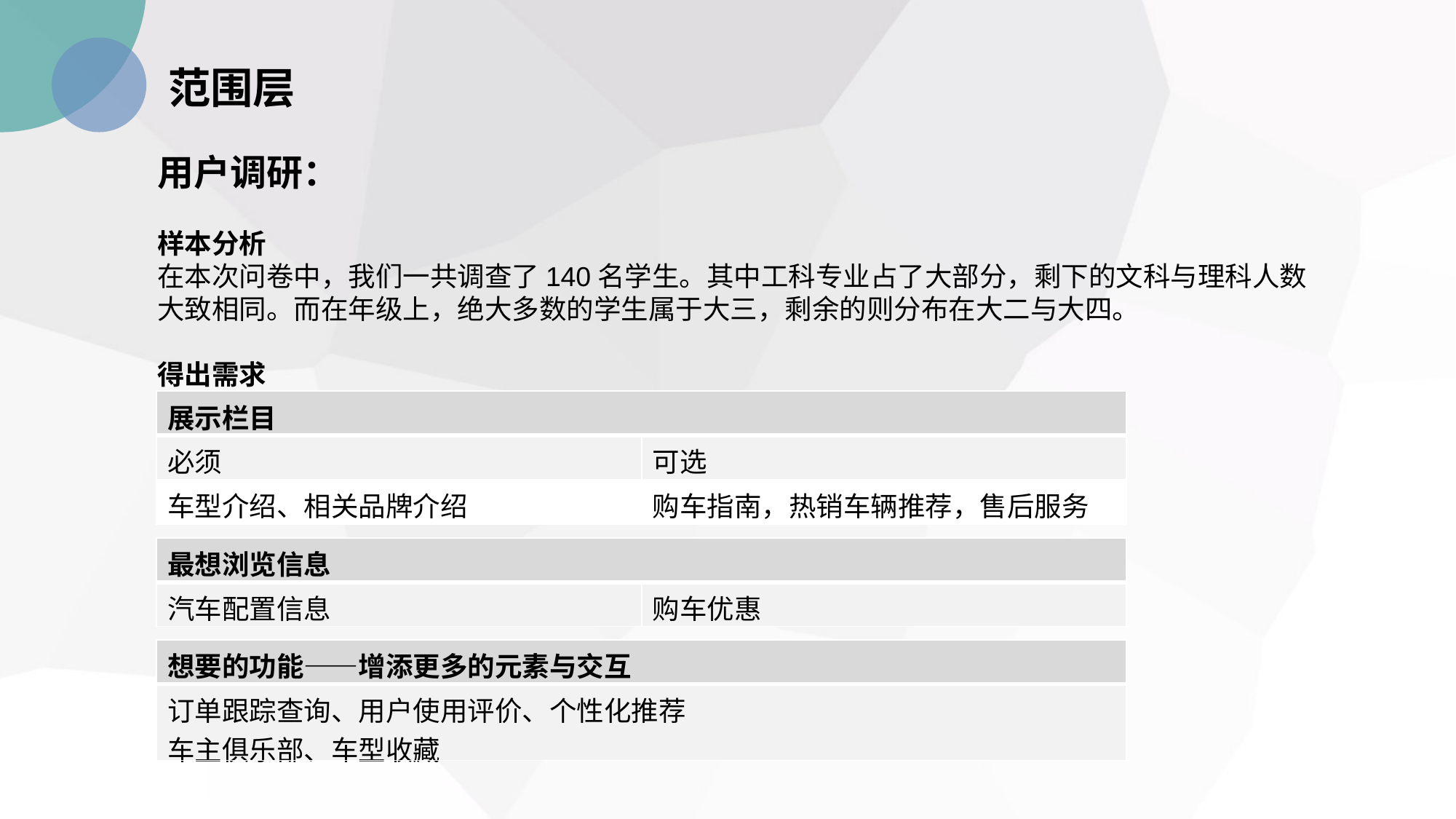

范围层
用户调研：

样本分析
在本次问卷中，我们一共调查了140名学生。其中工科专业占了大部分，剩下的文科与理科人数大致相同。而在年级上，绝大多数的学生属于大三，剩余的则分布在大二与大四。

得出需求

| 展示栏目 |  |
| --- | --- |
| 必须 | 可选 |
| 车型介绍、相关品牌介绍 | 购车指南，热销车辆推荐，售后服务 |
| 最想浏览信息 |  |
| --- | --- |
| 汽车配置信息 | 购车优惠 |
| 想要的功能——增添更多的元素与交互 |
| --- |
| 订单跟踪查询、用户使用评价、个性化推荐 车主俱乐部、车型收藏 |